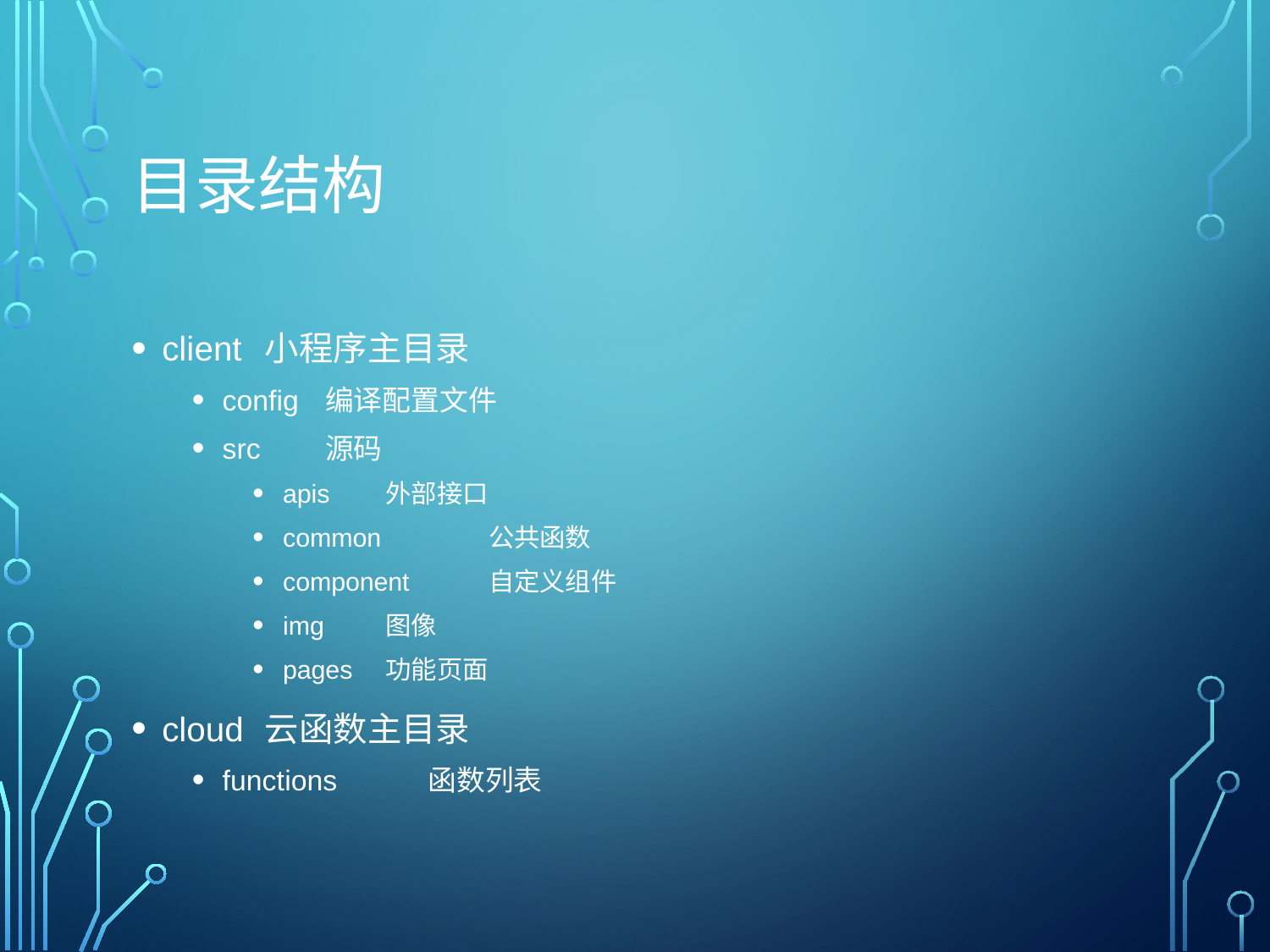

# 目录结构
client 		小程序主目录
config 		编译配置文件
src 		源码
apis 		外部接口
common 	公共函数
component 	自定义组件
img 		图像
pages		功能页面
cloud 		云函数主目录
functions 	函数列表